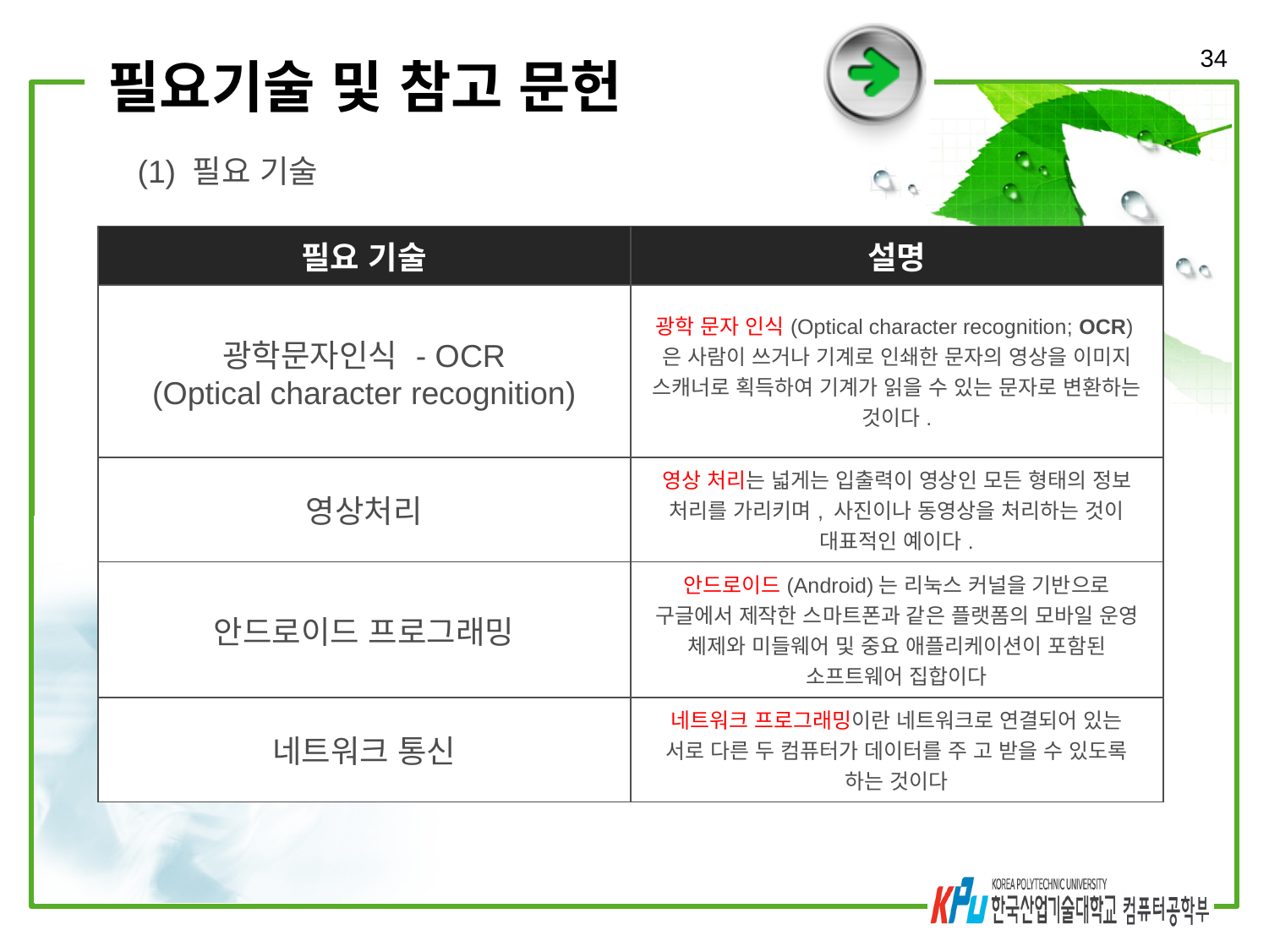

34
# 필요기술 및 참고 문헌
(1) 필요 기술
| 필요 기술 | 설명 |
| --- | --- |
| 광학문자인식 - OCR (Optical character recognition) | 광학 문자 인식(Optical character recognition; OCR)은 사람이 쓰거나 기계로 인쇄한 문자의 영상을 이미지 스캐너로 획득하여 기계가 읽을 수 있는 문자로 변환하는 것이다. |
| 영상처리 | 영상 처리는 넓게는 입출력이 영상인 모든 형태의 정보 처리를 가리키며, 사진이나 동영상을 처리하는 것이 대표적인 예이다. |
| 안드로이드 프로그래밍 | 안드로이드(Android)는 리눅스 커널을 기반으로 구글에서 제작한 스마트폰과 같은 플랫폼의 모바일 운영 체제와 미들웨어 및 중요 애플리케이션이 포함된 소프트웨어 집합이다 |
| 네트워크 통신 | 네트워크 프로그래밍이란 네트워크로 연결되어 있는 서로 다른 두 컴퓨터가 데이터를 주 고 받을 수 있도록 하는 것이다 |